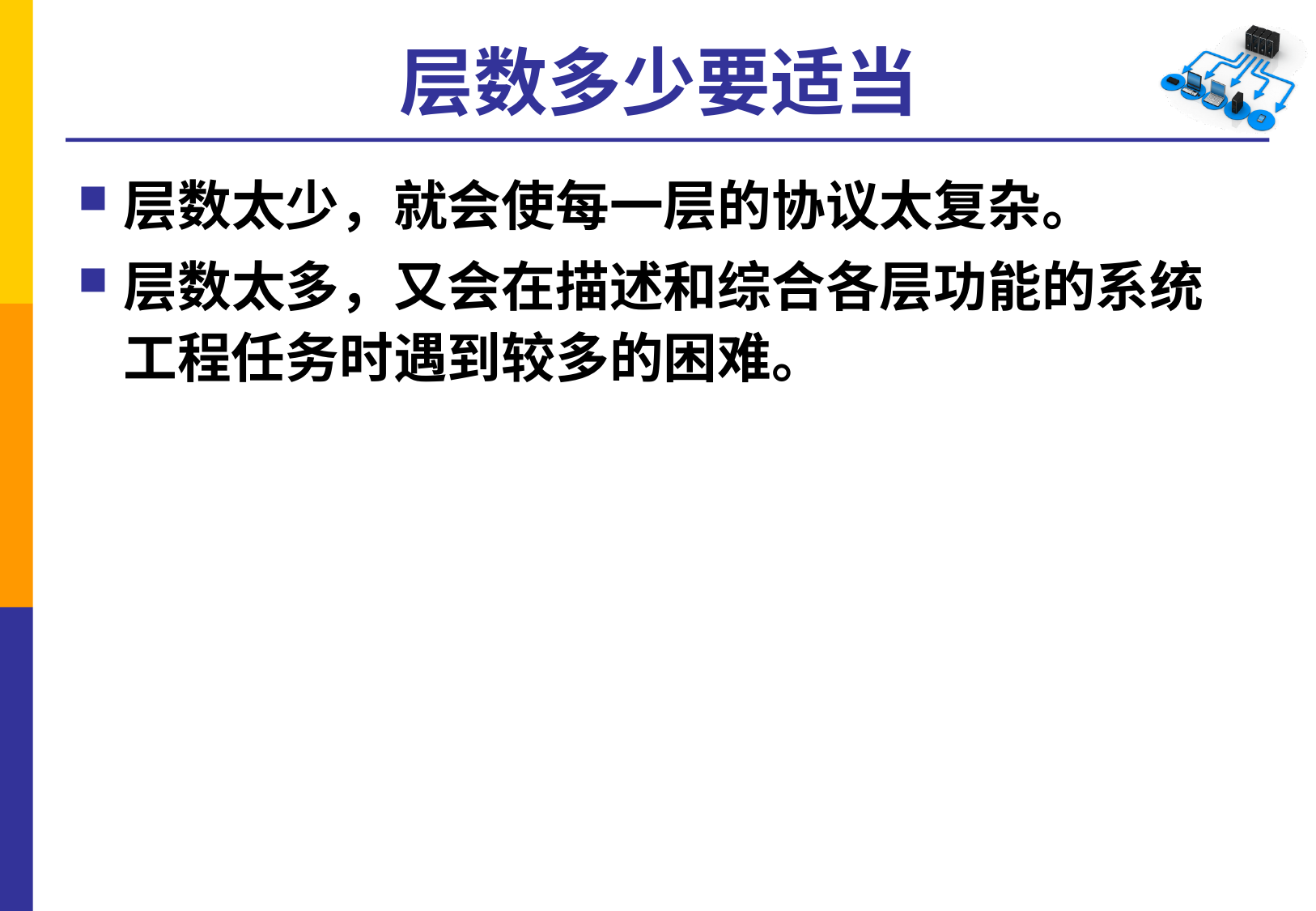

# 层数多少要适当
层数太少，就会使每一层的协议太复杂。
层数太多，又会在描述和综合各层功能的系统工程任务时遇到较多的困难。